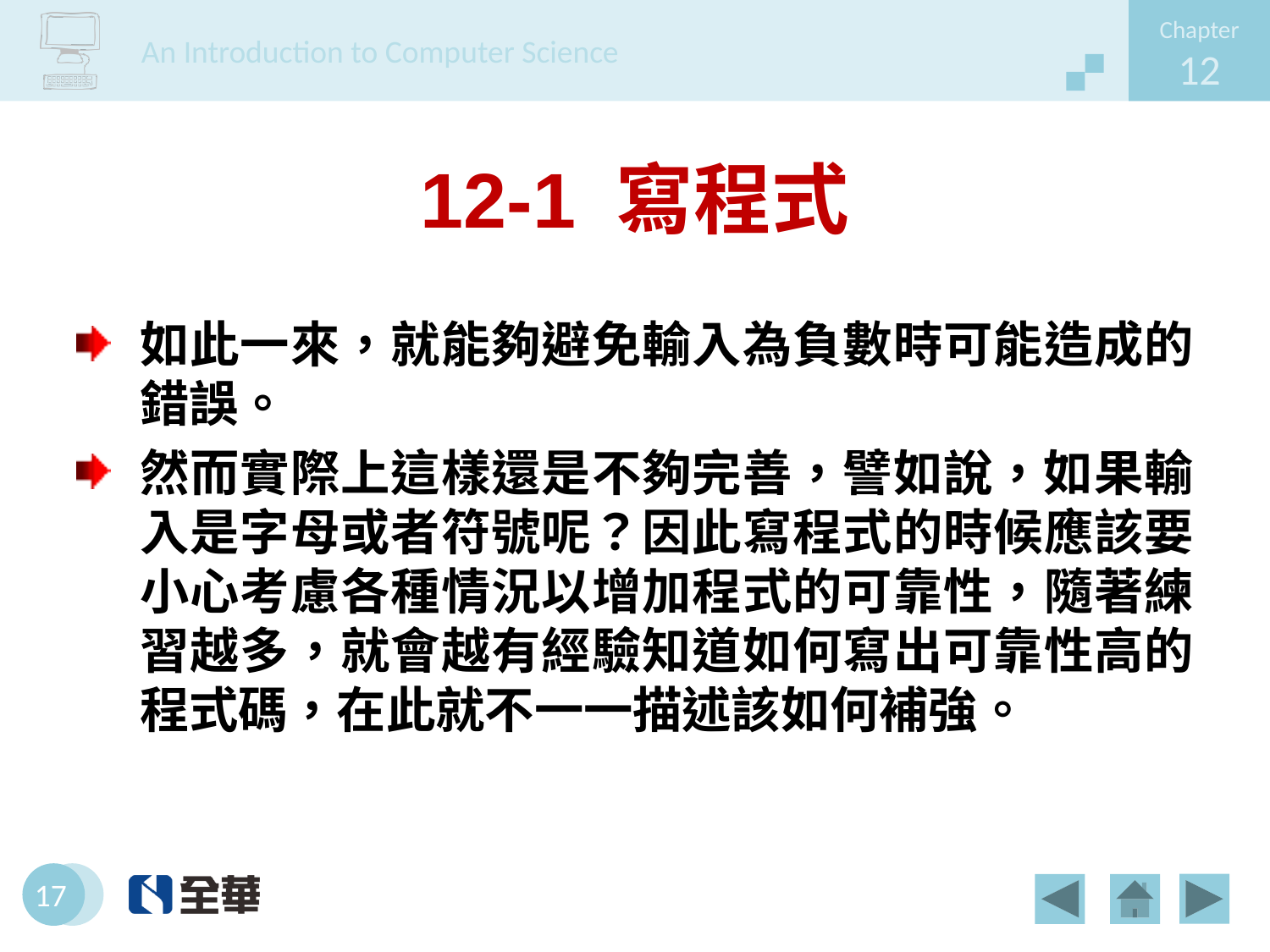

# 12-1 寫程式
如此一來，就能夠避免輸入為負數時可能造成的錯誤。
然而實際上這樣還是不夠完善，譬如說，如果輸入是字母或者符號呢？因此寫程式的時候應該要小心考慮各種情況以增加程式的可靠性，隨著練習越多，就會越有經驗知道如何寫出可靠性高的程式碼，在此就不一一描述該如何補強。